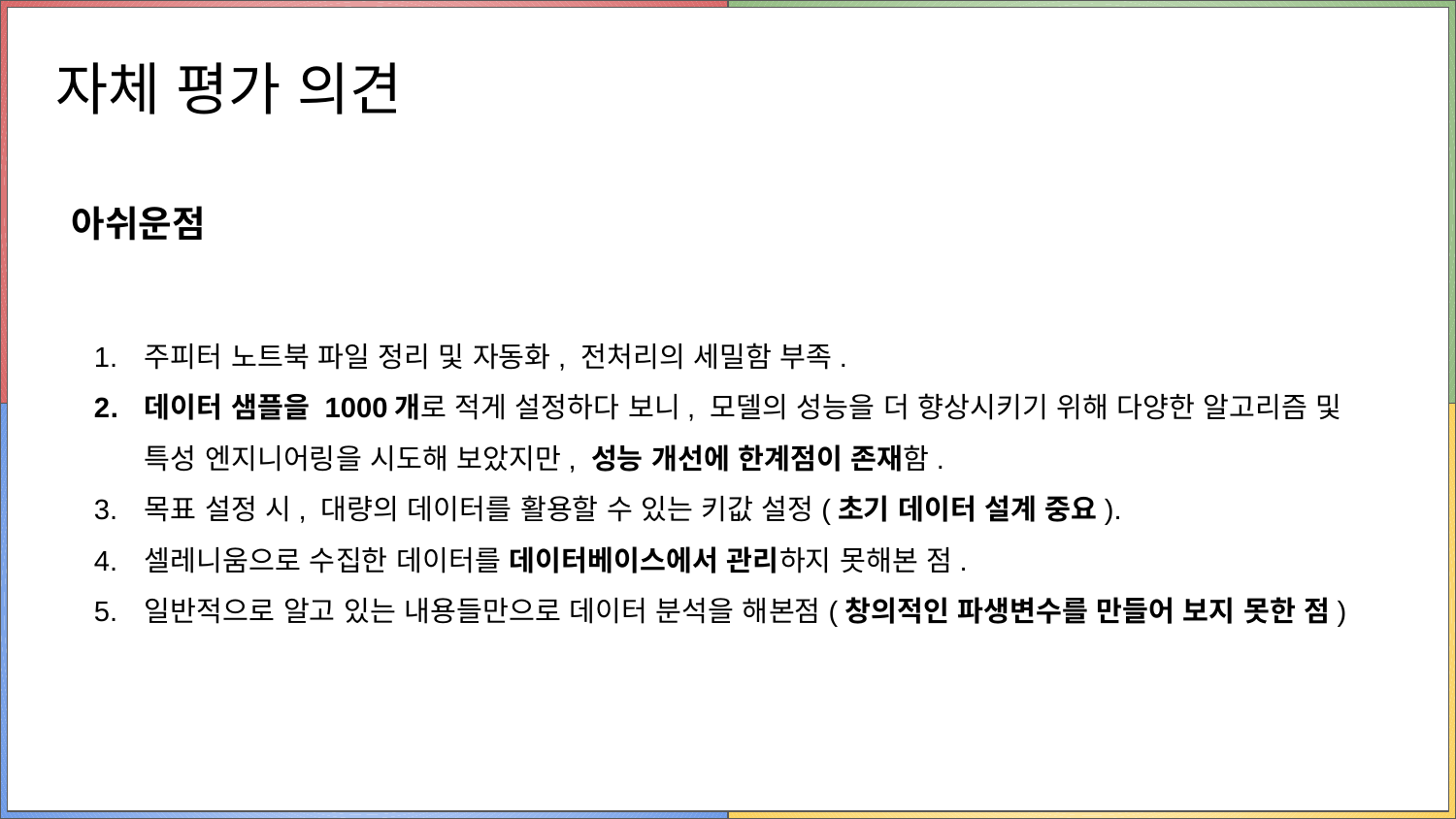

# 자체 평가 의견
아쉬운점

주피터 노트북 파일 정리 및 자동화, 전처리의 세밀함 부족.
데이터 샘플을 1000개로 적게 설정하다 보니, 모델의 성능을 더 향상시키기 위해 다양한 알고리즘 및 특성 엔지니어링을 시도해 보았지만, 성능 개선에 한계점이 존재함.
목표 설정 시, 대량의 데이터를 활용할 수 있는 키값 설정(초기 데이터 설계 중요).
셀레니움으로 수집한 데이터를 데이터베이스에서 관리하지 못해본 점.
일반적으로 알고 있는 내용들만으로 데이터 분석을 해본점(창의적인 파생변수를 만들어 보지 못한 점)